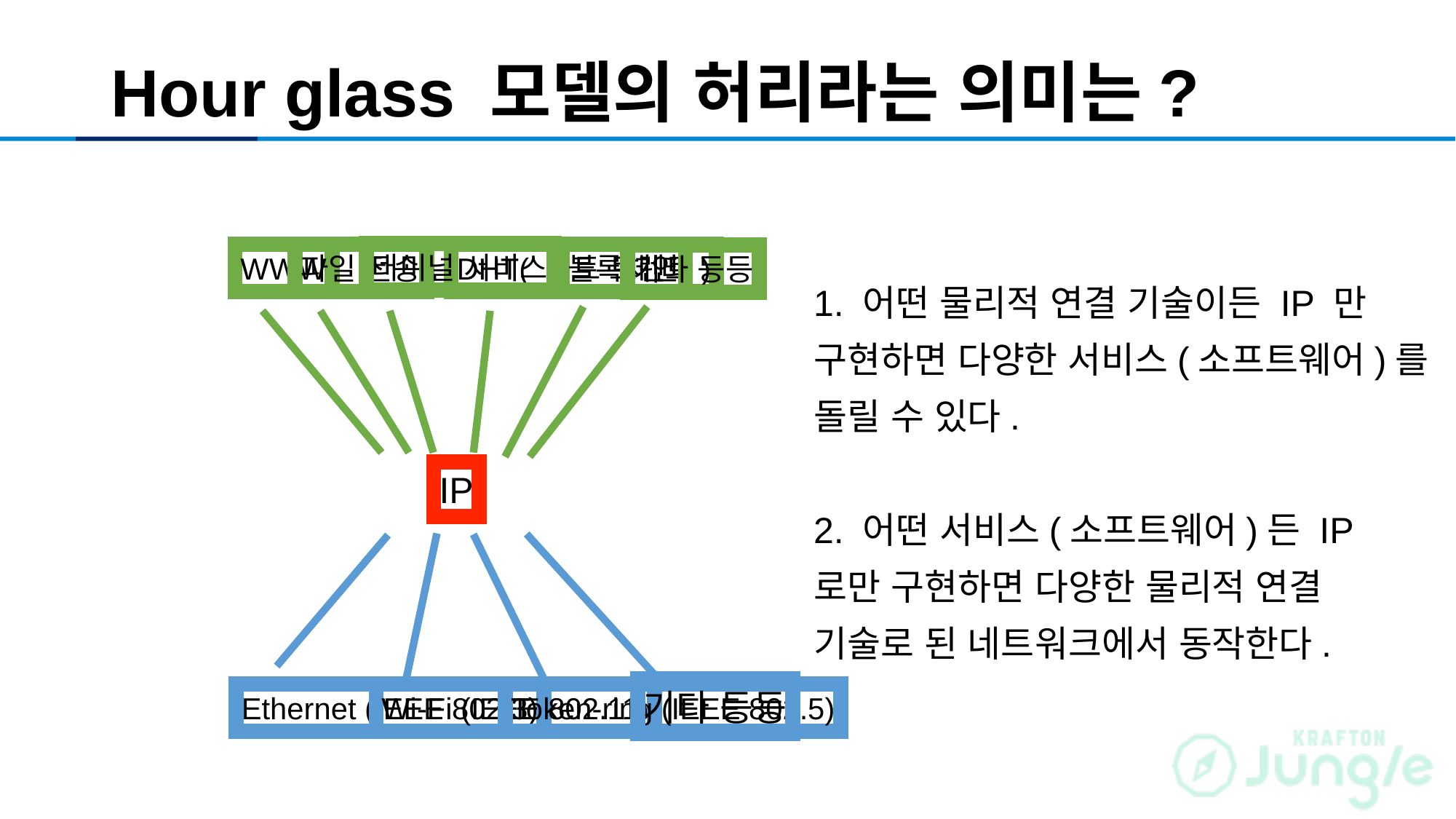

# Hour glass 모델의 허리라는 의미는?
터미널 서비스
WWW
파일 전송
DHT( 비트 토렌트)
블록체인
기타 등등

기타 등등
Ethernet (IEEE 802.3)
Wi-Fi (IEEE 802.11)
Token-ring (IEEE 802.5)
1. 어떤 물리적 연결 기술이든 IP 만 구현하면 다양한 서비스(소프트웨어)를 돌릴 수 있다.

2. 어떤 서비스(소프트웨어)든 IP 로만 구현하면 다양한 물리적 연결 기술로 된 네트워크에서 동작한다.
IP